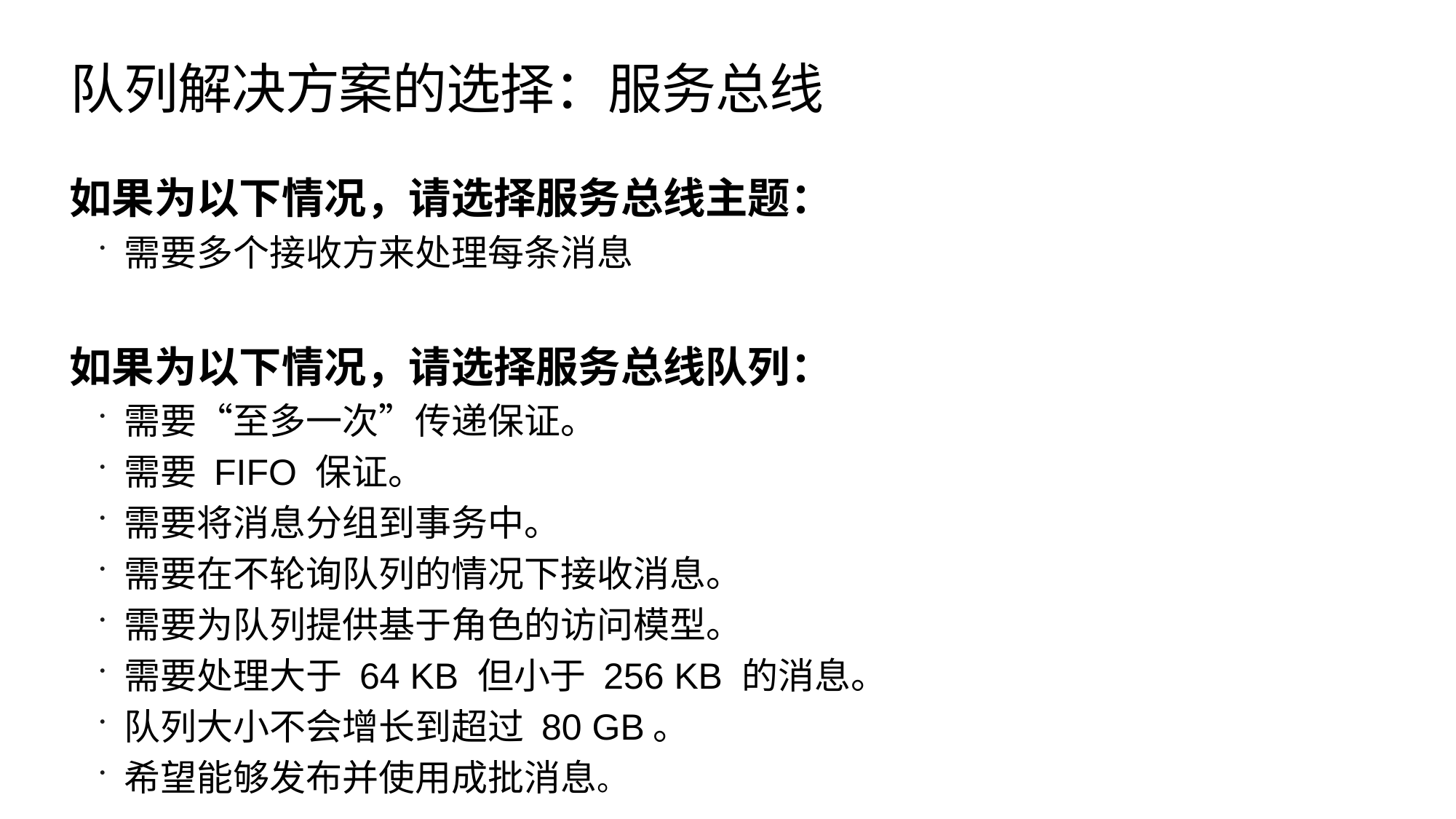

# 队列解决方案的选择：服务总线
如果为以下情况，请选择服务总线主题：
需要多个接收方来处理每条消息

如果为以下情况，请选择服务总线队列：
需要“至多一次”传递保证。
需要 FIFO 保证。
需要将消息分组到事务中。
需要在不轮询队列的情况下接收消息。
需要为队列提供基于角色的访问模型。
需要处理大于 64 KB 但小于 256 KB 的消息。
队列大小不会增长到超过 80 GB。
希望能够发布并使用成批消息。